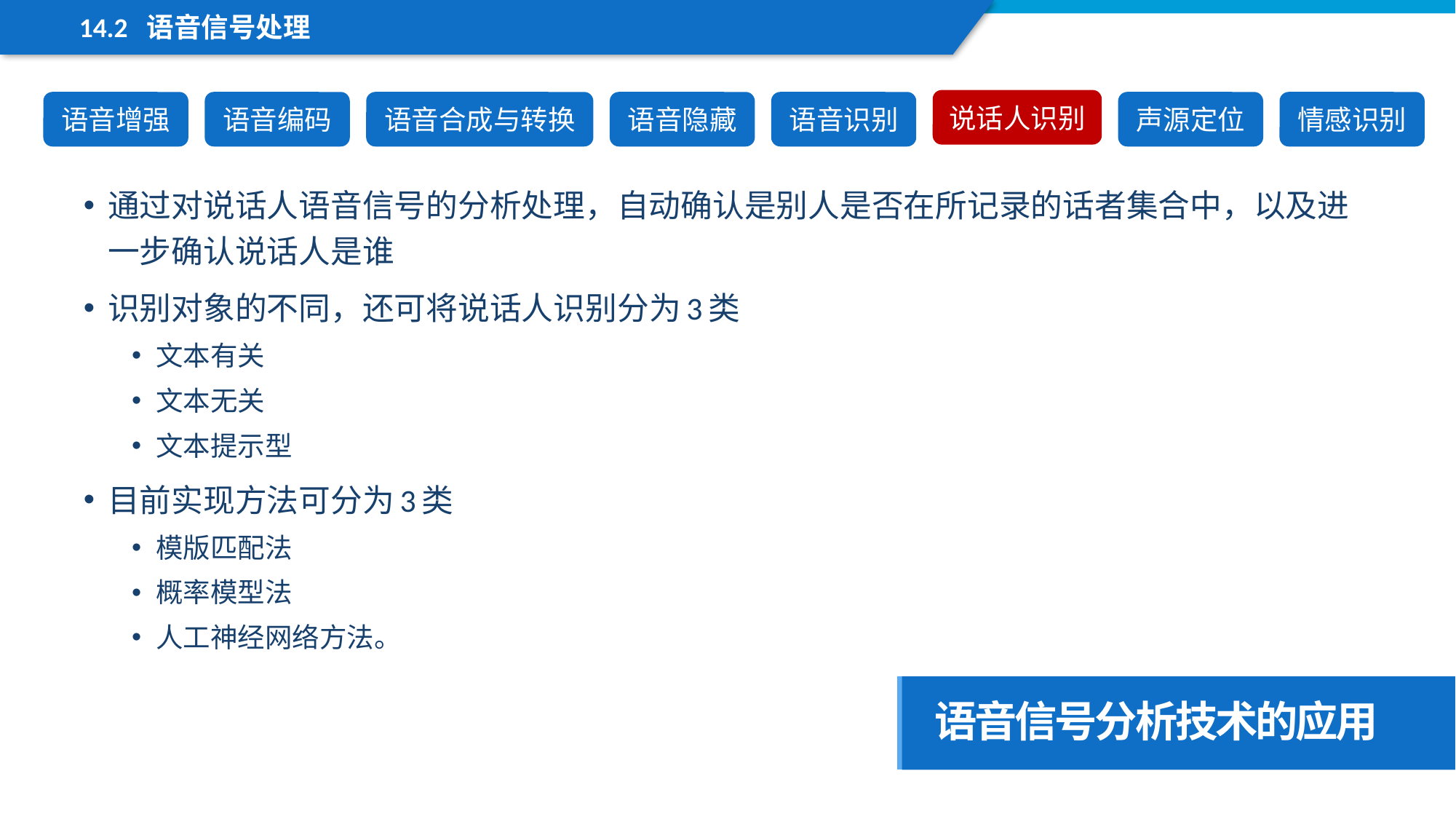

14.2  语音信号处理
说话人识别
语音增强
语音编码
语音合成与转换
语音隐藏
语音识别
声源定位
情感识别
通过对说话人语音信号的分析处理，自动确认是别人是否在所记录的话者集合中，以及进一步确认说话人是谁
识别对象的不同，还可将说话人识别分为3类
文本有关
文本无关
文本提示型
目前实现方法可分为3类
模版匹配法
概率模型法
人工神经网络方法。
语音信号分析技术的应用